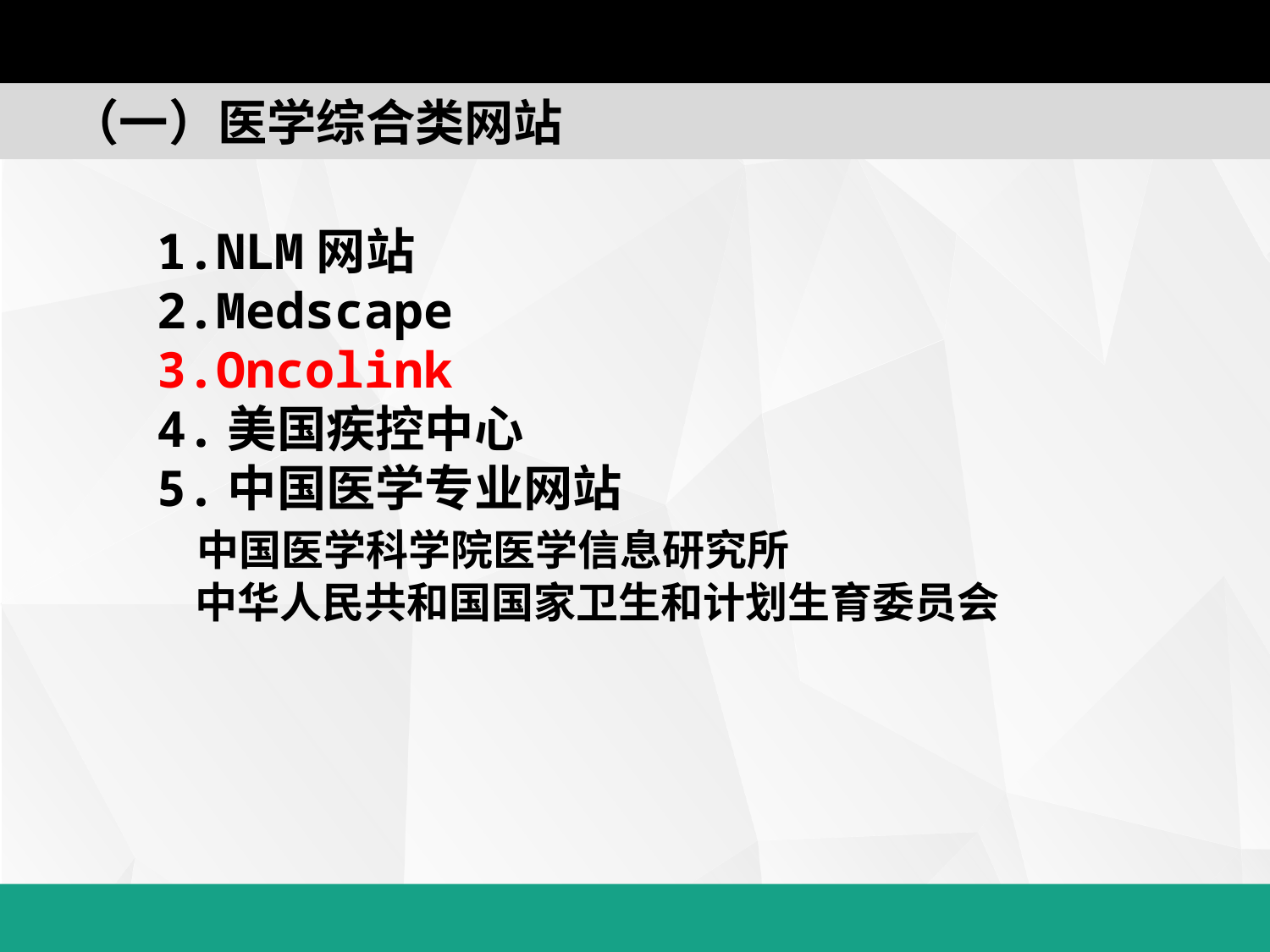

（一）医学综合类网站
1.NLM网站
2.Medscape
3.Oncolink
4.美国疾控中心
5.中国医学专业网站
   中国医学科学院医学信息研究所
   中华人民共和国国家卫生和计划生育委员会